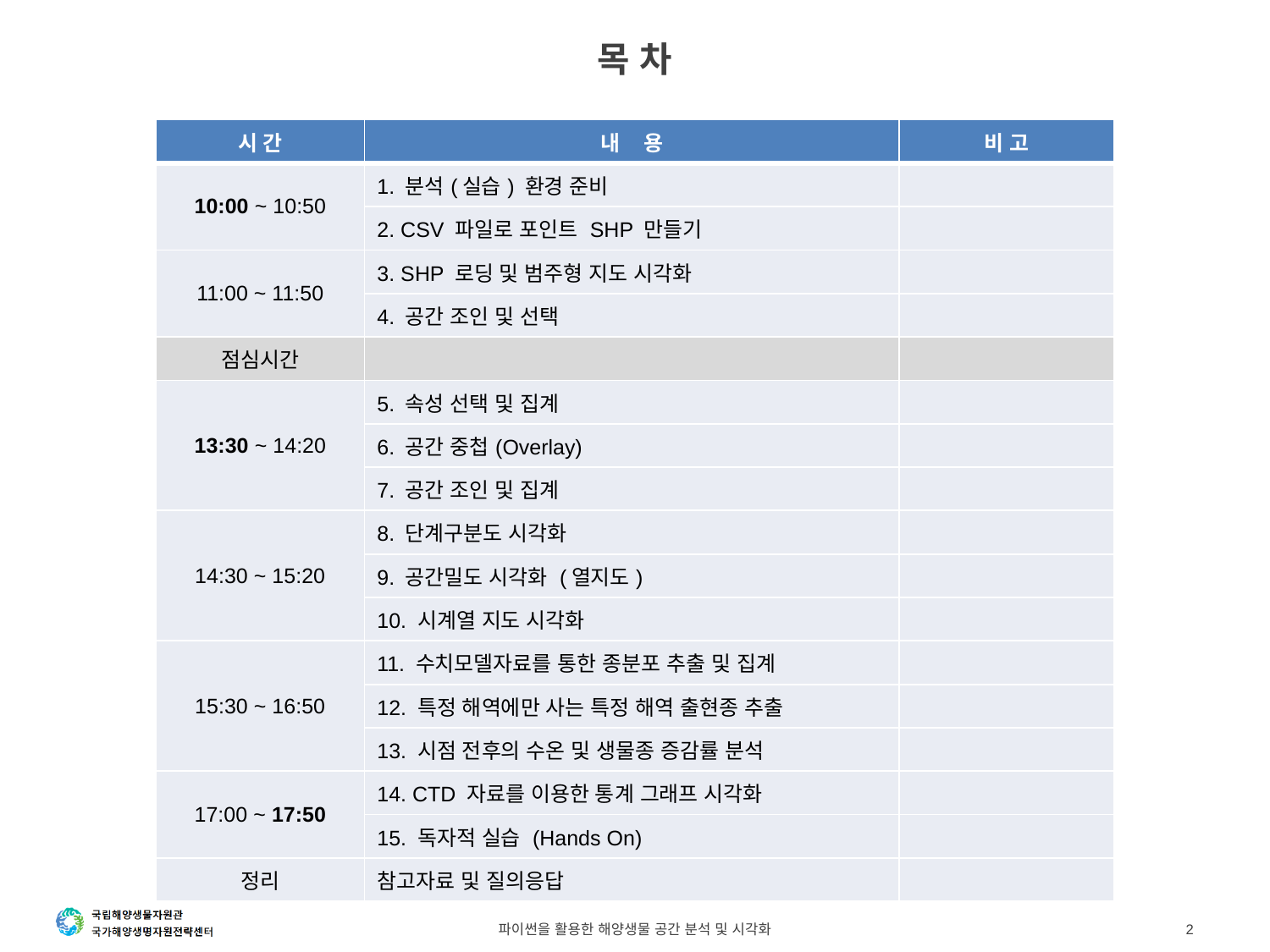

# 목 차
| 시 간 | 내 용 | 비 고 |
| --- | --- | --- |
| 10:00 ~ 10:50 | 1. 분석(실습) 환경 준비 |  |
|  | 2. CSV 파일로 포인트 SHP 만들기 |  |
| 11:00 ~ 11:50 | 3. SHP 로딩 및 범주형 지도 시각화 |  |
|  | 4. 공간 조인 및 선택 |  |
| 점심시간 |  |  |
| 13:30 ~ 14:20 | 5. 속성 선택 및 집계 |  |
|  | 6. 공간 중첩(Overlay) |  |
|  | 7. 공간 조인 및 집계 |  |
| 14:30 ~ 15:20 | 8. 단계구분도 시각화 |  |
|  | 9. 공간밀도 시각화 (열지도) |  |
|  | 10. 시계열 지도 시각화 |  |
| 15:30 ~ 16:50 | 11. 수치모델자료를 통한 종분포 추출 및 집계 |  |
|  | 12. 특정 해역에만 사는 특정 해역 출현종 추출 |  |
|  | 13. 시점 전후의 수온 및 생물종 증감률 분석 |  |
| 17:00 ~ 17:50 | 14. CTD 자료를 이용한 통계 그래프 시각화 |  |
|  | 15. 독자적 실습 (Hands On) |  |
| 정리 | 참고자료 및 질의응답 |  |
파이썬을 활용한 해양생물 공간 분석 및 시각화
2